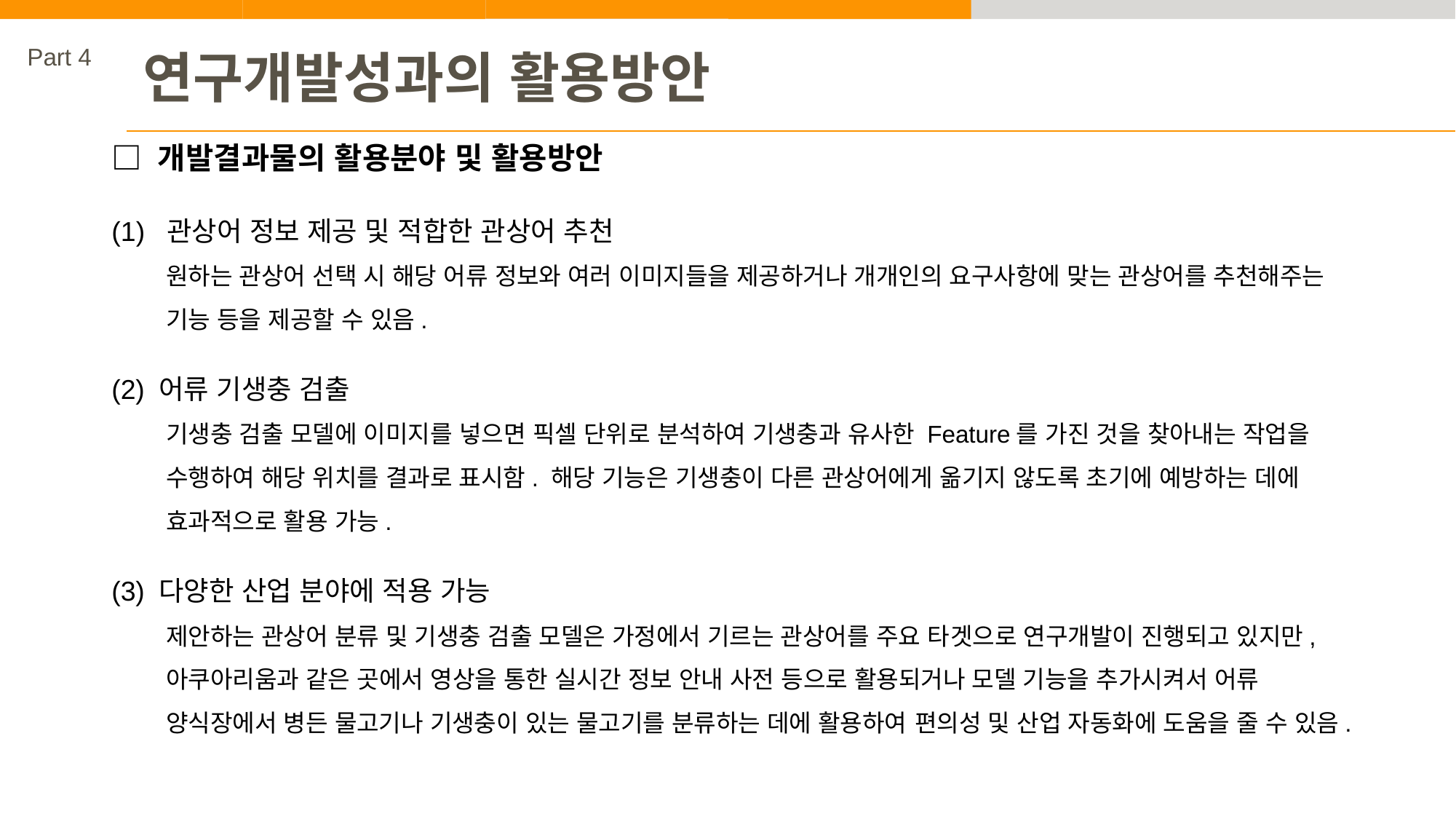

Part 4
연구개발성과의 활용방안
□ 개발결과물의 활용분야 및 활용방안

 관상어 정보 제공 및 적합한 관상어 추천
원하는 관상어 선택 시 해당 어류 정보와 여러 이미지들을 제공하거나 개개인의 요구사항에 맞는 관상어를 추천해주는 기능 등을 제공할 수 있음.

(2) 어류 기생충 검출
기생충 검출 모델에 이미지를 넣으면 픽셀 단위로 분석하여 기생충과 유사한 Feature를 가진 것을 찾아내는 작업을 수행하여 해당 위치를 결과로 표시함. 해당 기능은 기생충이 다른 관상어에게 옮기지 않도록 초기에 예방하는 데에 효과적으로 활용 가능.

(3) 다양한 산업 분야에 적용 가능
제안하는 관상어 분류 및 기생충 검출 모델은 가정에서 기르는 관상어를 주요 타겟으로 연구개발이 진행되고 있지만, 아쿠아리움과 같은 곳에서 영상을 통한 실시간 정보 안내 사전 등으로 활용되거나 모델 기능을 추가시켜서 어류 양식장에서 병든 물고기나 기생충이 있는 물고기를 분류하는 데에 활용하여 편의성 및 산업 자동화에 도움을 줄 수 있음.